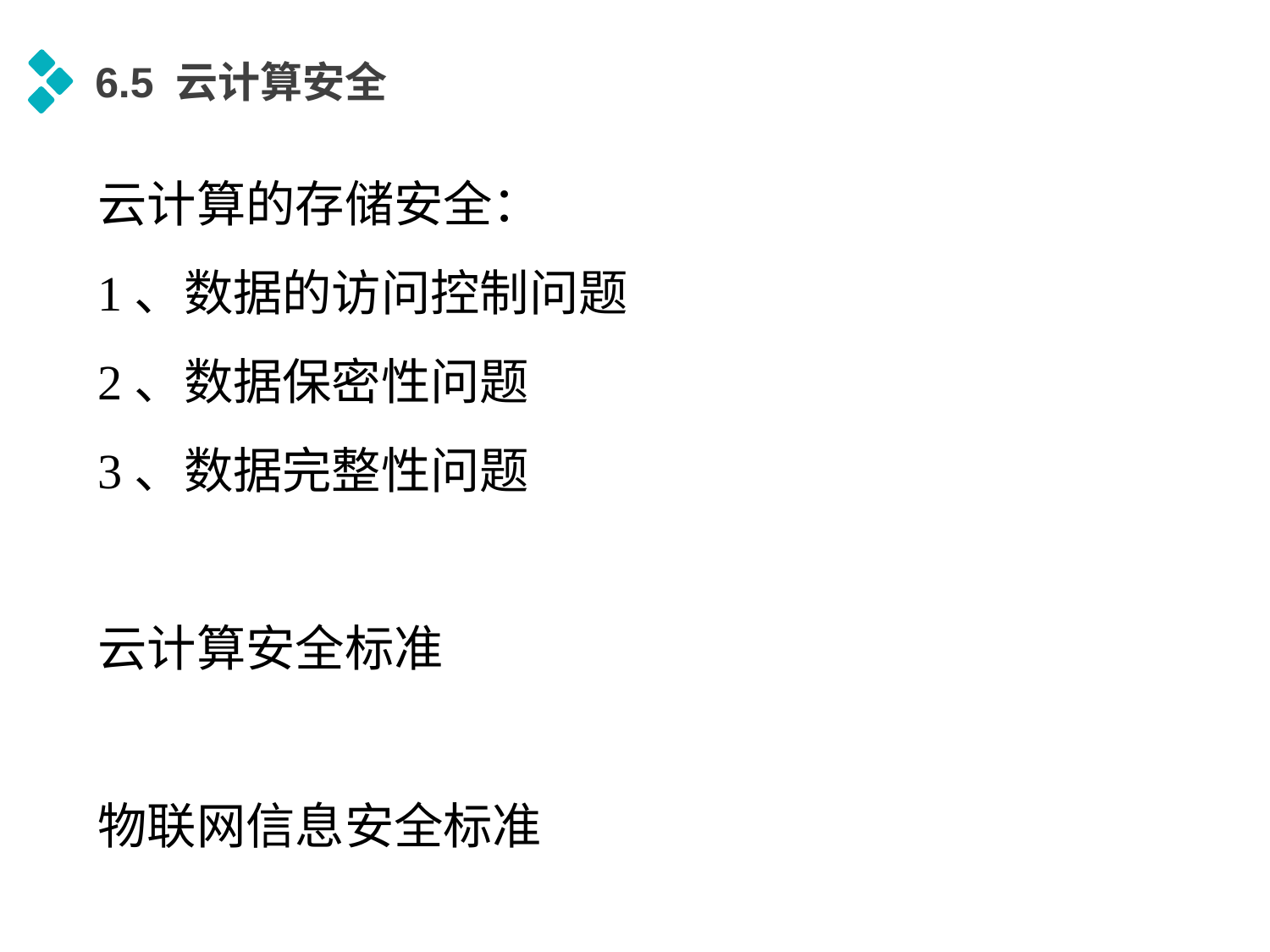

6.5 云计算安全

云计算的存储安全：
1、数据的访问控制问题
2、数据保密性问题
3、数据完整性问题

云计算安全标准

物联网信息安全标准